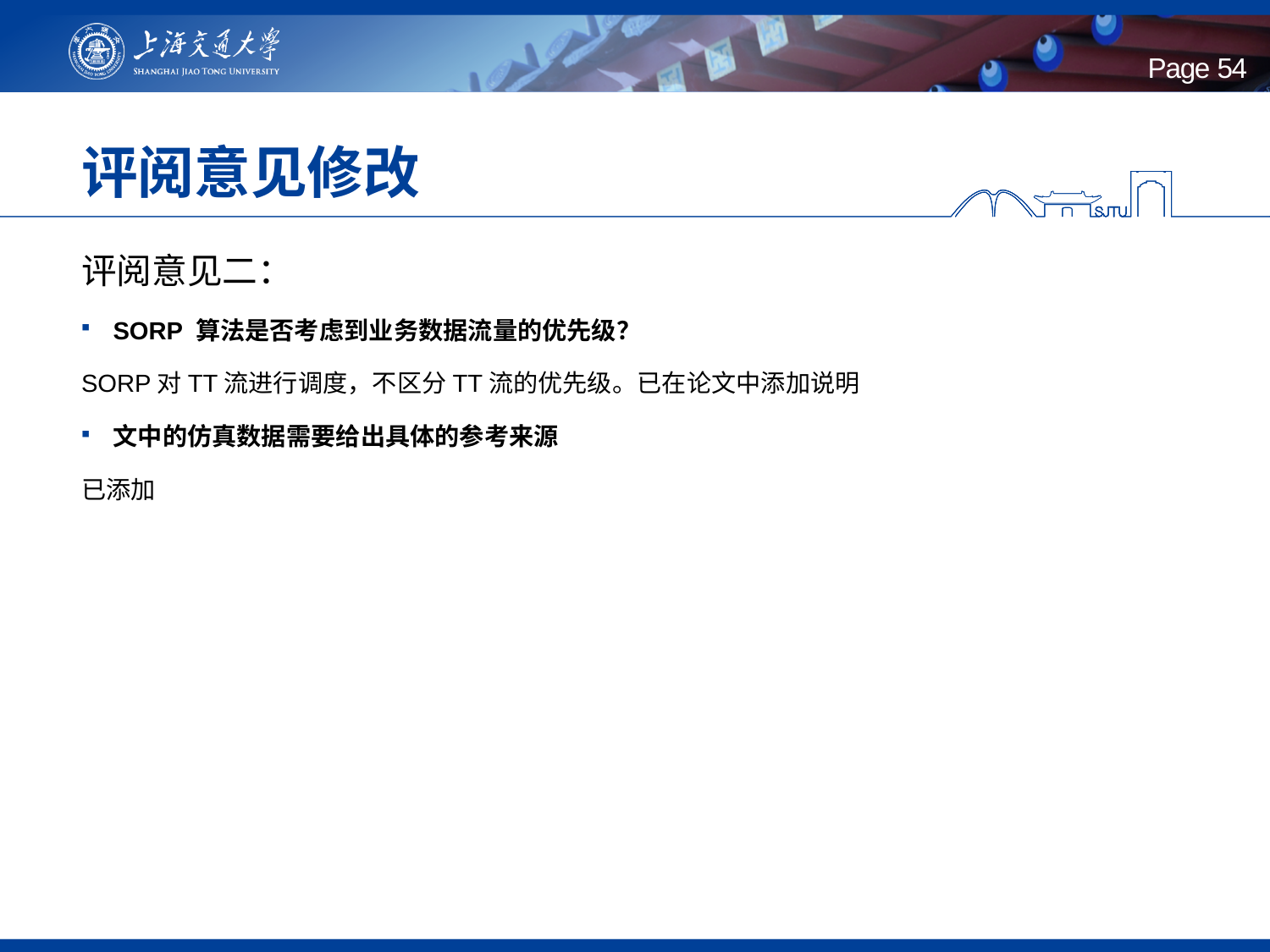

54
# 评阅意见修改
评阅意见二：
SORP 算法是否考虑到业务数据流量的优先级？
SORP对TT流进行调度，不区分TT流的优先级。已在论文中添加说明
文中的仿真数据需要给出具体的参考来源
已添加